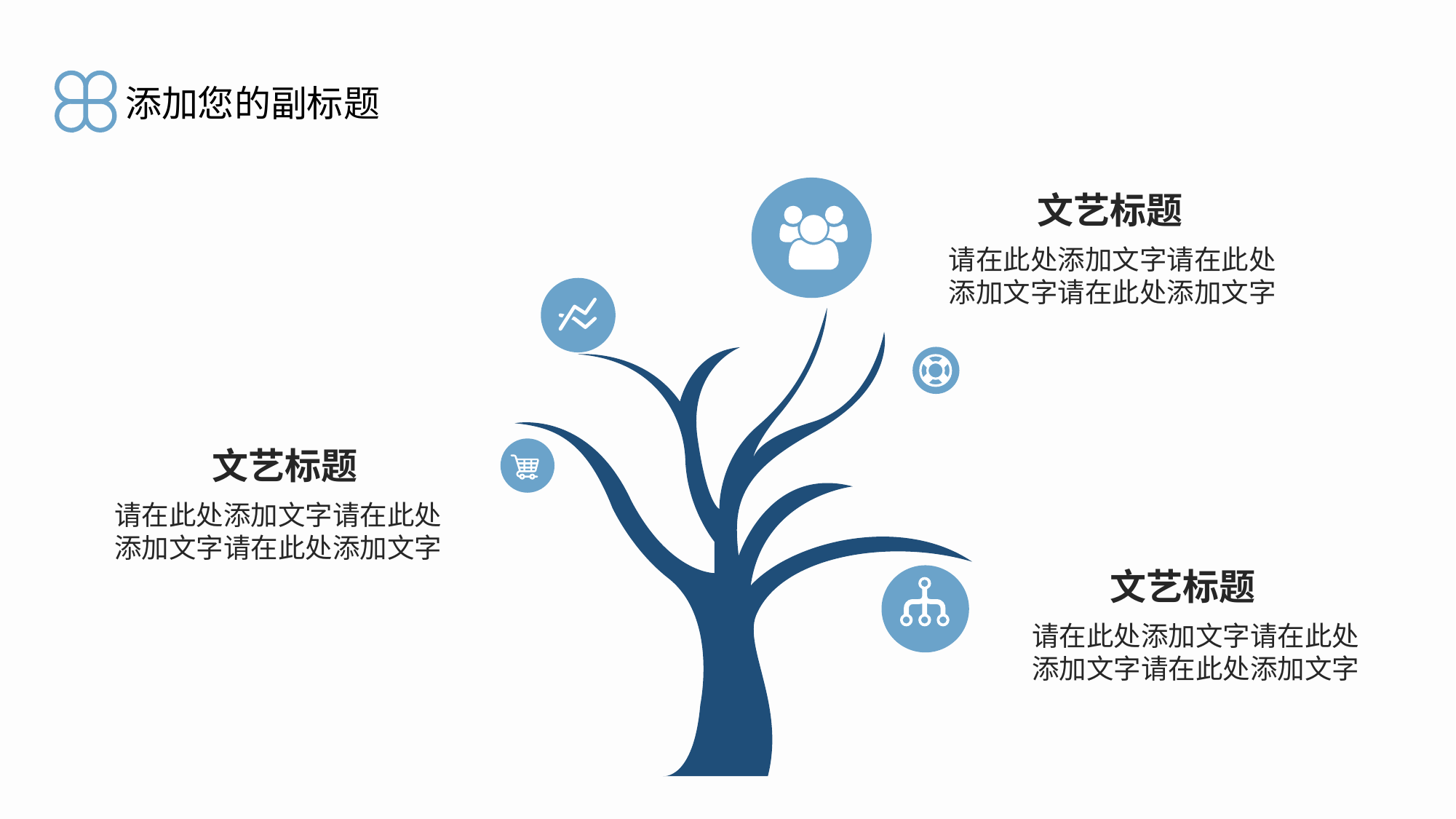

添加您的副标题

文艺标题

请在此处添加文字请在此处添加文字请在此处添加文字

文艺标题

请在此处添加文字请在此处添加文字请在此处添加文字
文艺标题

请在此处添加文字请在此处添加文字请在此处添加文字